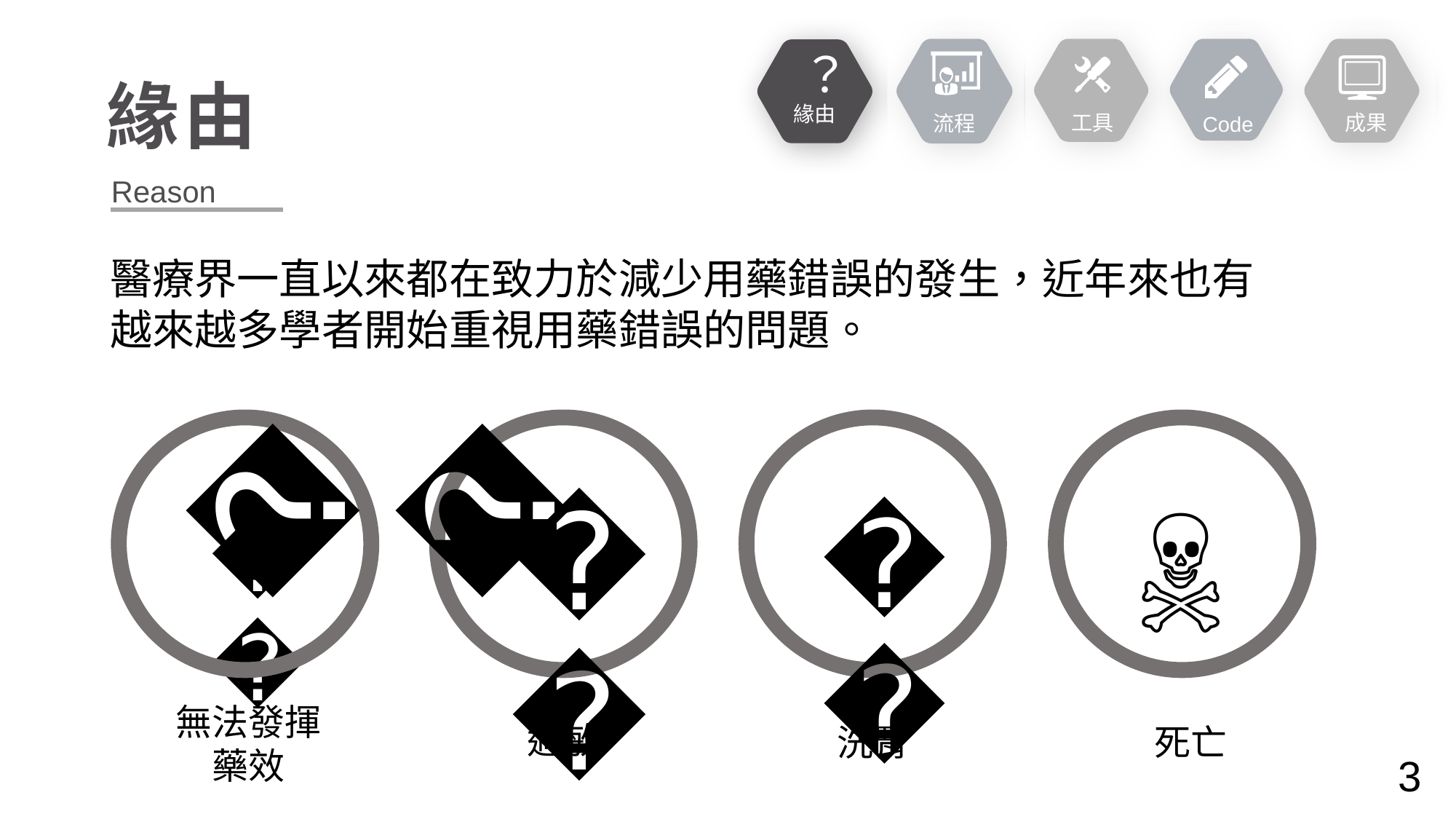

成果

流程

工具

Code
？

緣由

緣由
Reason
醫療界一直以來都在致力於減少用藥錯誤的發生，近年來也有越來越多學者開始重視用藥錯誤的問題。

🚫
💊
無法發揮藥效

😷
過敏

🏥
洗腎

☠️
死亡
3